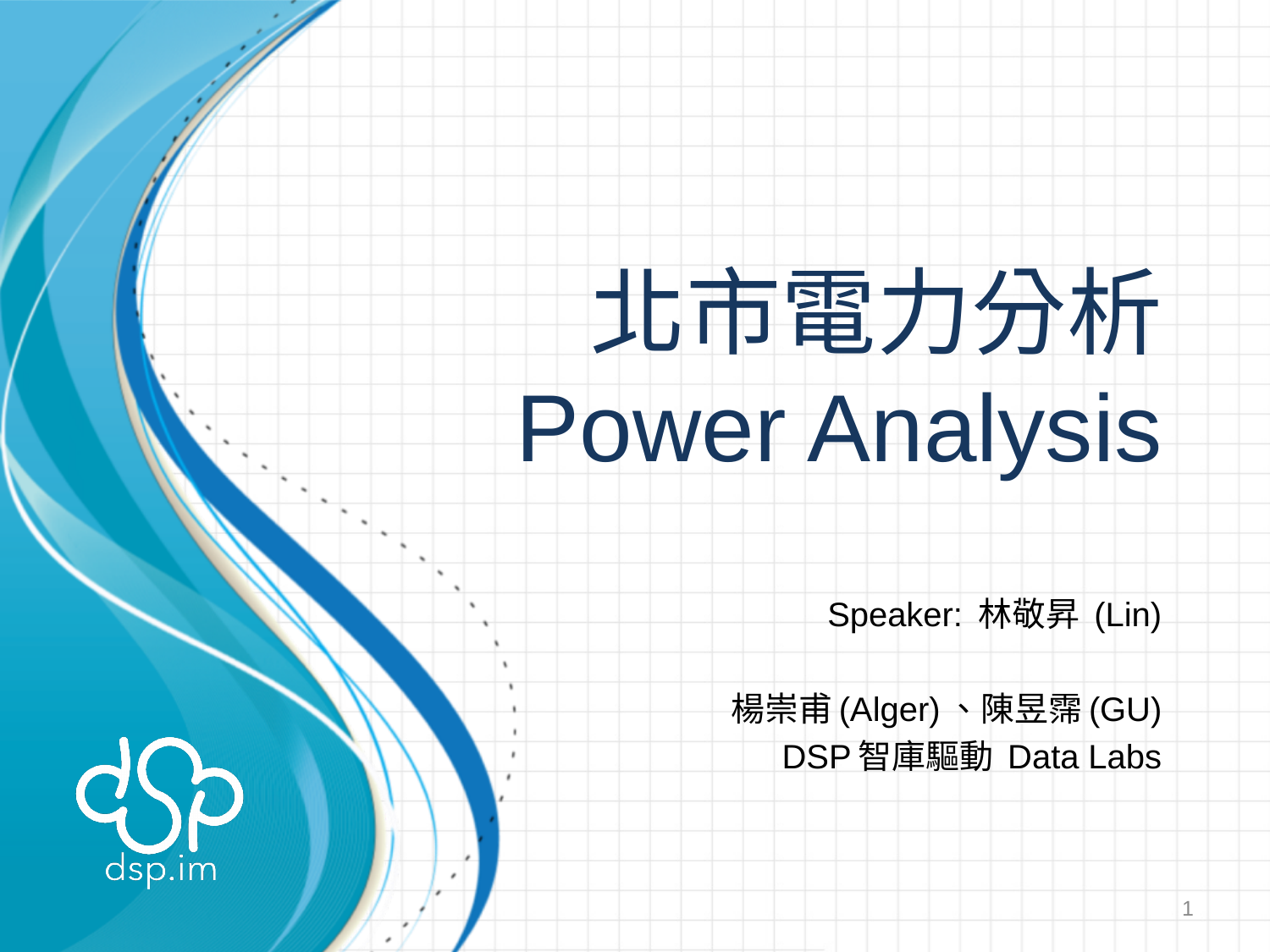

# 北市電力分析 Power Analysis

Speaker: 林敬昇 (Lin)

楊崇甫(Alger)、陳昱霈(GU)
DSP智庫驅動 Data Labs
1